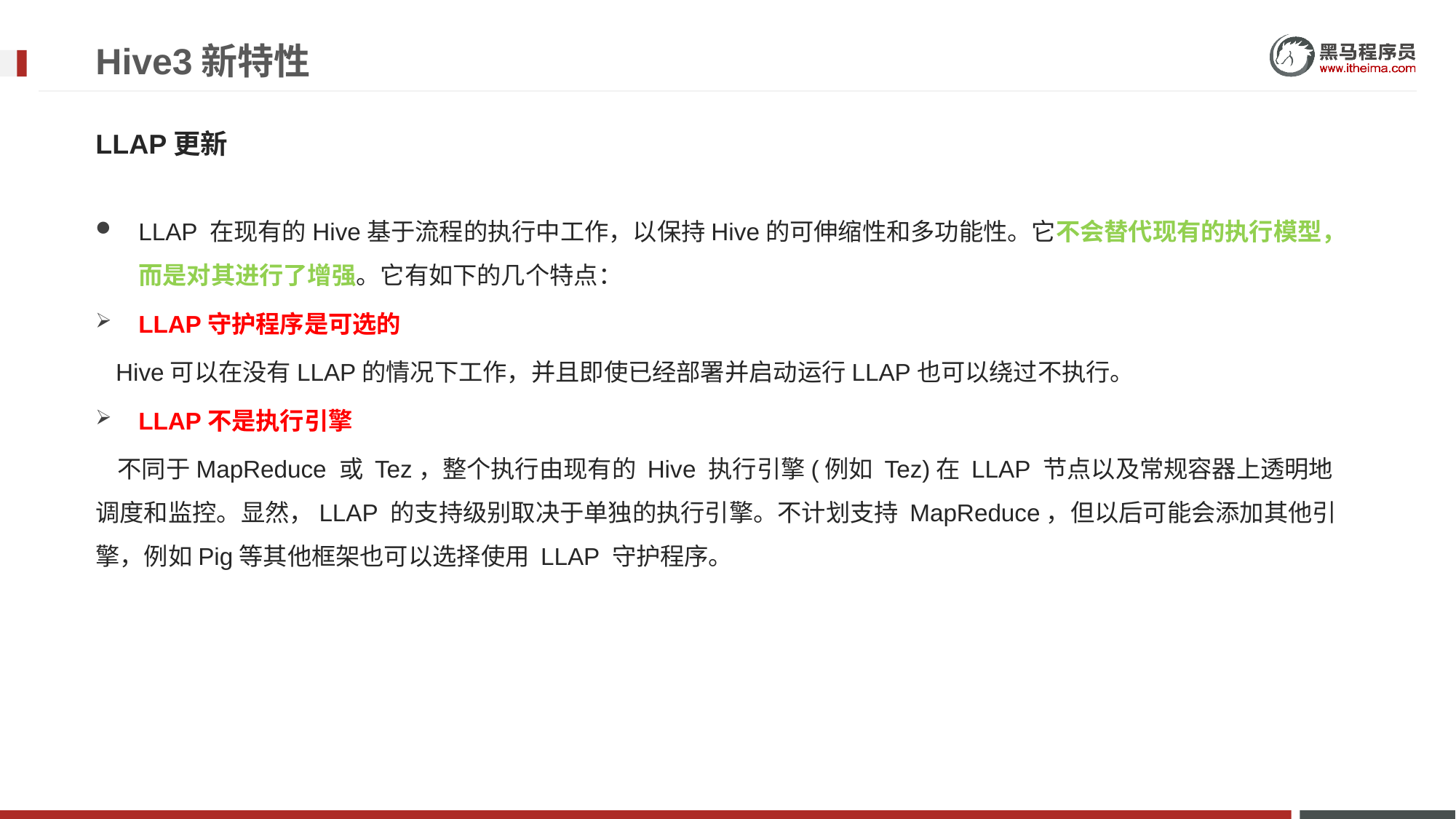

# Hive3新特性
LLAP更新
LLAP 在现有的Hive基于流程的执行中工作，以保持Hive的可伸缩性和多功能性。它不会替代现有的执行模型，而是对其进行了增强。它有如下的几个特点：
LLAP守护程序是可选的
   Hive可以在没有LLAP的情况下工作，并且即使已经部署并启动运行LLAP也可以绕过不执行。
LLAP不是执行引擎
   不同于MapReduce 或 Tez，整个执行由现有的 Hive 执行引擎(例如 Tez)在 LLAP 节点以及常规容器上透明地调度和监控。显然，LLAP 的支持级别取决于单独的执行引擎。不计划支持 MapReduce，但以后可能会添加其他引擎，例如Pig等其他框架也可以选择使用 LLAP 守护程序。